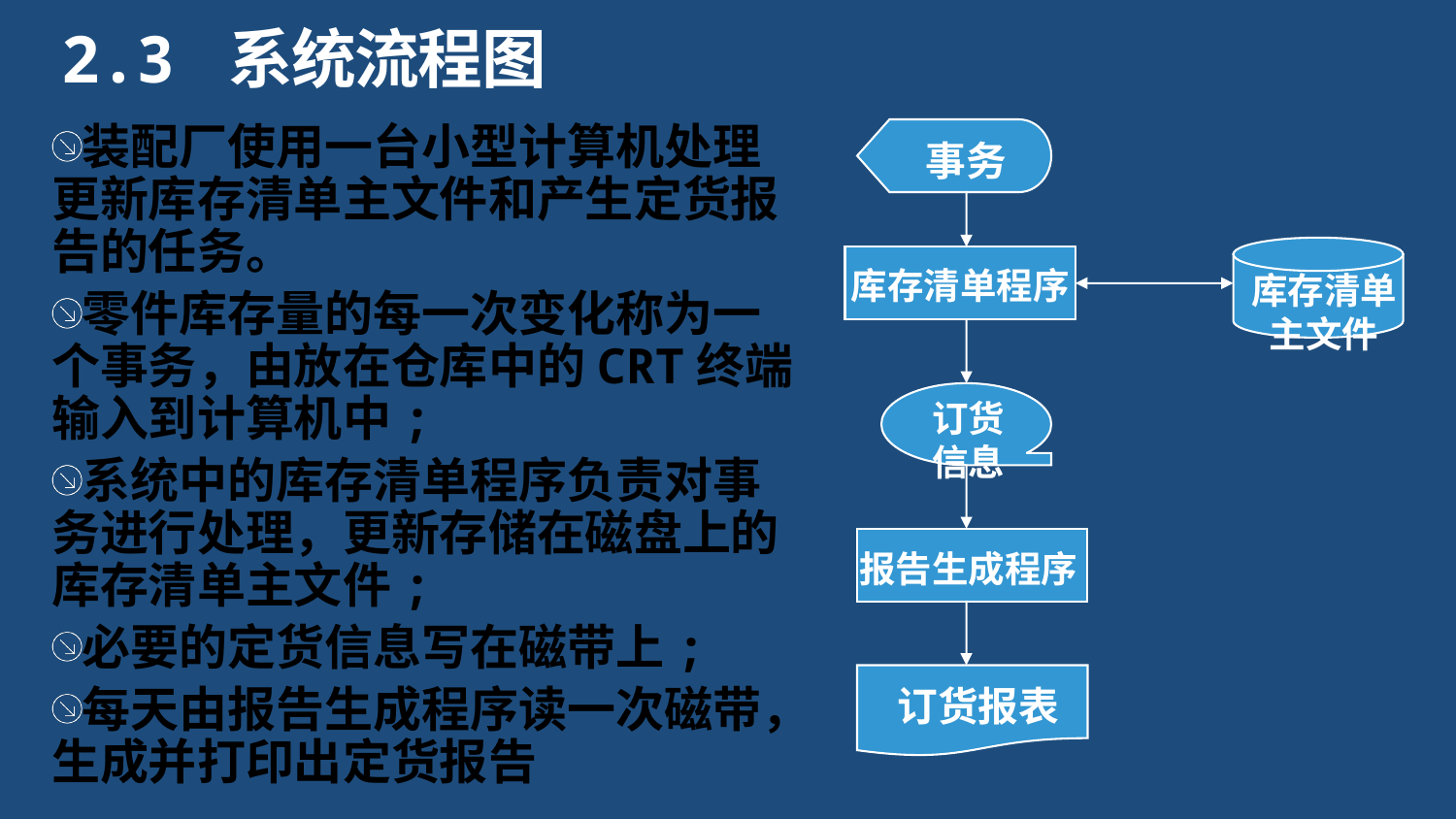

2.3 系统流程图

装配厂使用一台小型计算机处理更新库存清单主文件和产生定货报告的任务。
零件库存量的每一次变化称为一个事务，由放在仓库中的CRT终端输入到计算机中;
系统中的库存清单程序负责对事务进行处理，更新存储在磁盘上的库存清单主文件;
必要的定货信息写在磁带上;
每天由报告生成程序读一次磁带，生成并打印出定货报告
事务

库存清单程序
库存清单主文件

订货信息

报告生成程序

订货报表